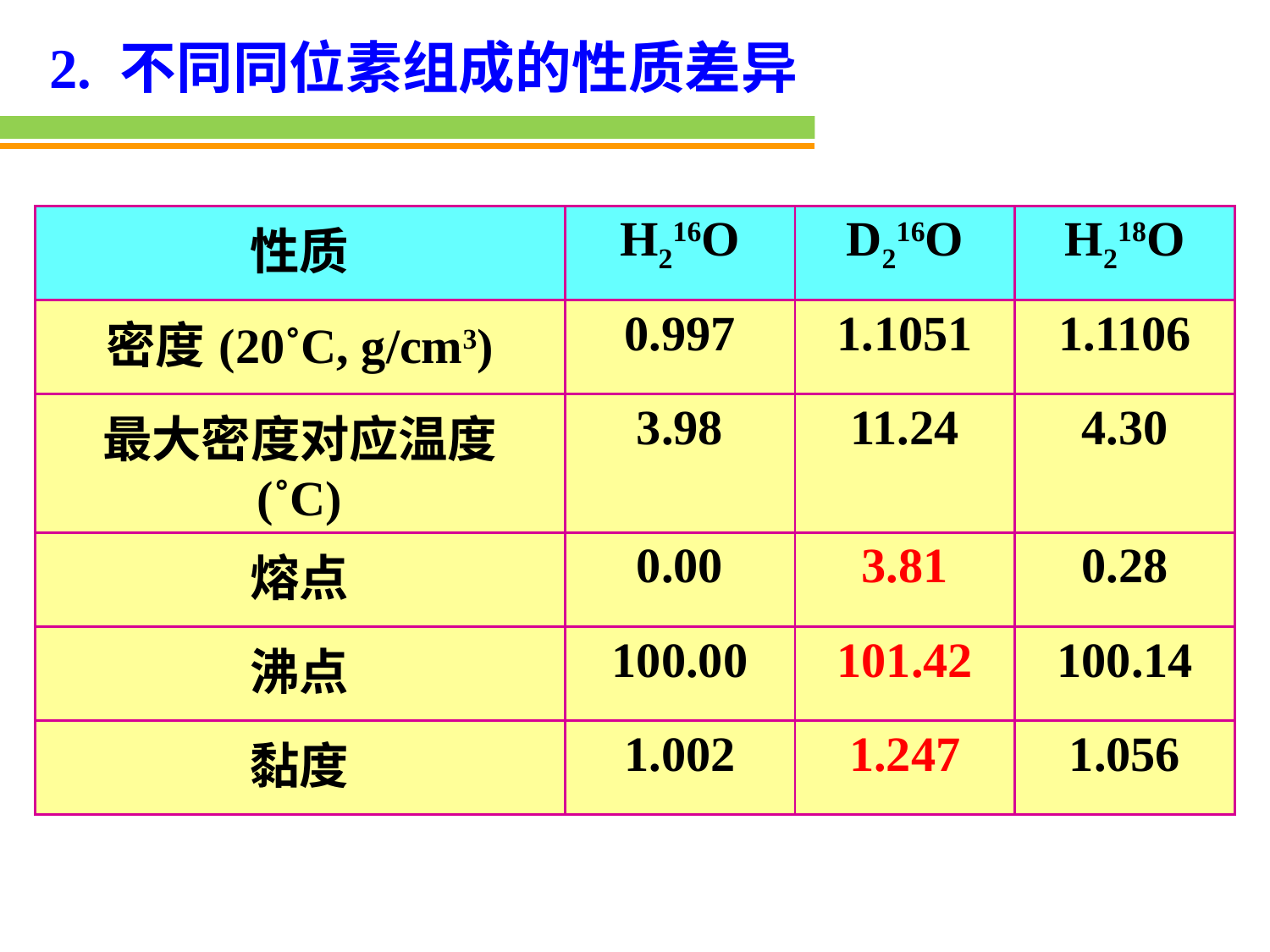

2. 不同同位素组成的性质差异

| 性质 | H216O | D216O | H218O |
| --- | --- | --- | --- |
| 密度(20˚C, g/cm3) | 0.997 | 1.1051 | 1.1106 |
| 最大密度对应温度 (˚C) | 3.98 | 11.24 | 4.30 |
| 熔点 | 0.00 | 3.81 | 0.28 |
| 沸点 | 100.00 | 101.42 | 100.14 |
| 黏度 | 1.002 | 1.247 | 1.056 |